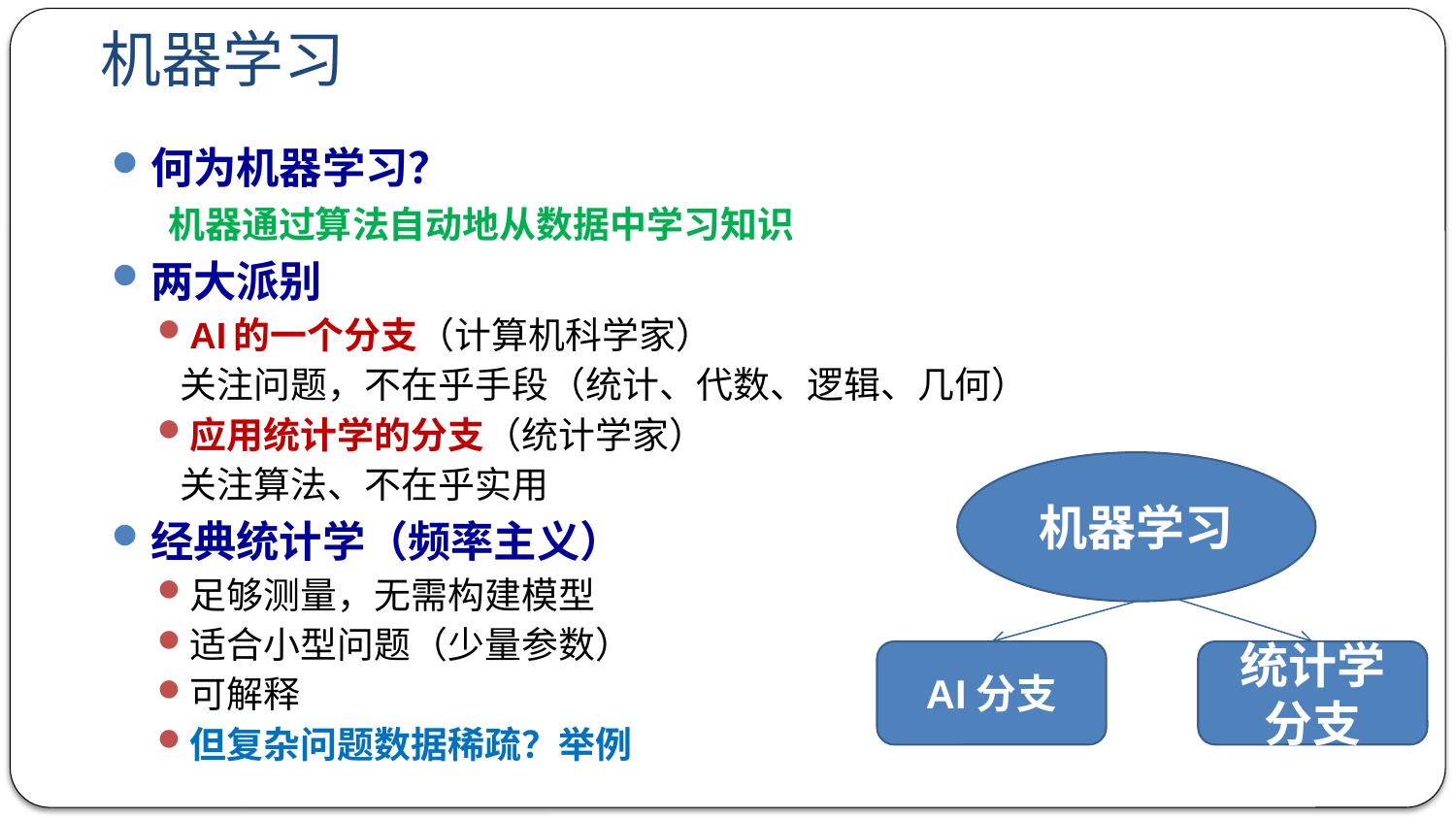

# 机器学习
何为机器学习？
      机器通过算法自动地从数据中学习知识
两大派别
AI的一个分支（计算机科学家）
  关注问题，不在乎手段（统计、代数、逻辑、几何）
应用统计学的分支（统计学家）
  关注算法、不在乎实用
经典统计学（频率主义）
足够测量，无需构建模型
适合小型问题（少量参数）
可解释
但复杂问题数据稀疏？举例
机器学习
AI分支
统计学分支